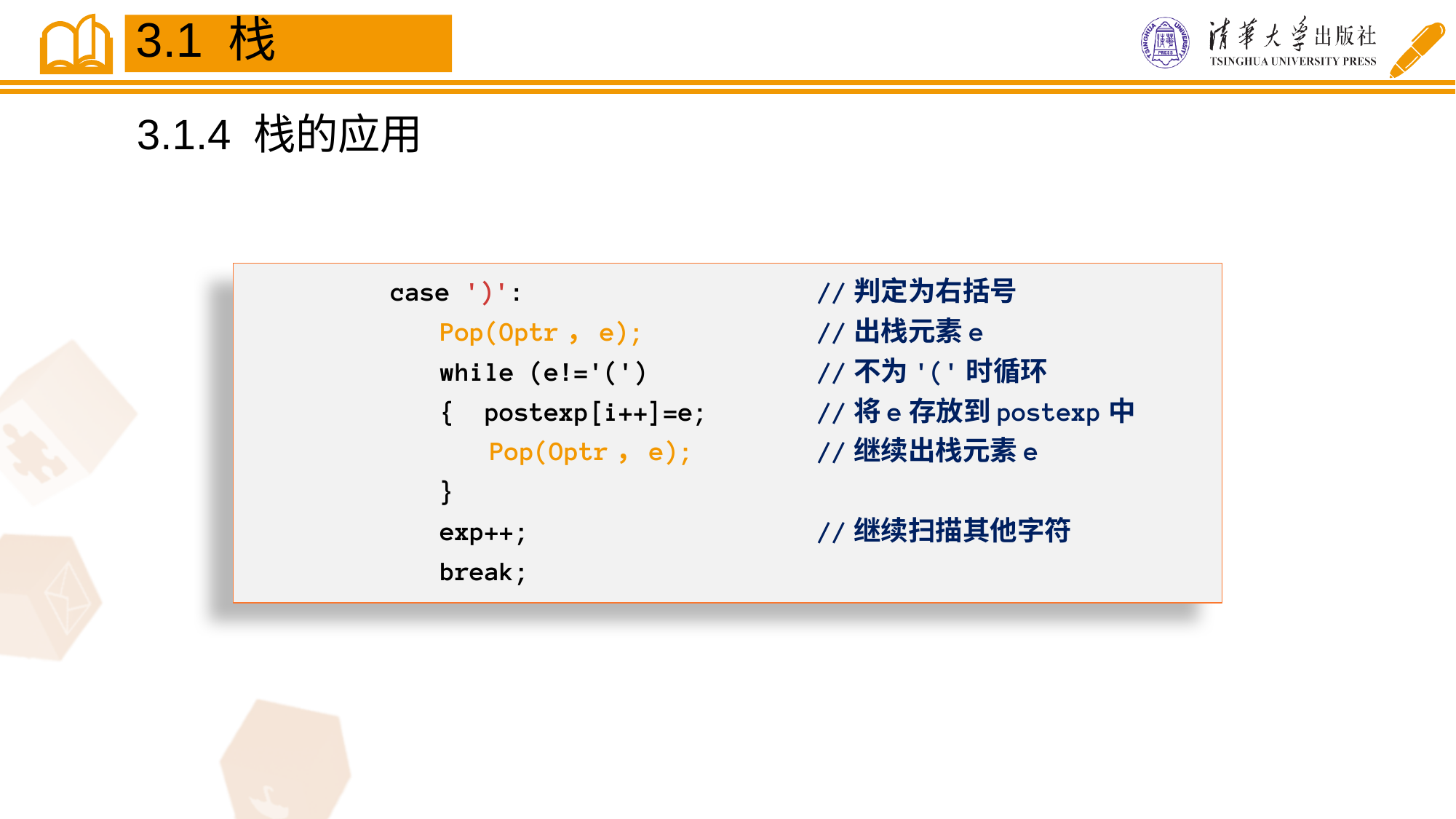

3.1 栈
3.1.4 栈的应用
        case ')':		   	//判定为右括号
	    Pop(Optr，e);	    	//出栈元素e
	    while (e!='(')	    	//不为'('时循环
	    {  postexp[i++]=e;	//将e存放到postexp中
		Pop(Optr，e);	   	//继续出栈元素e
	    }
	    exp++;		     	//继续扫描其他字符
	    break;